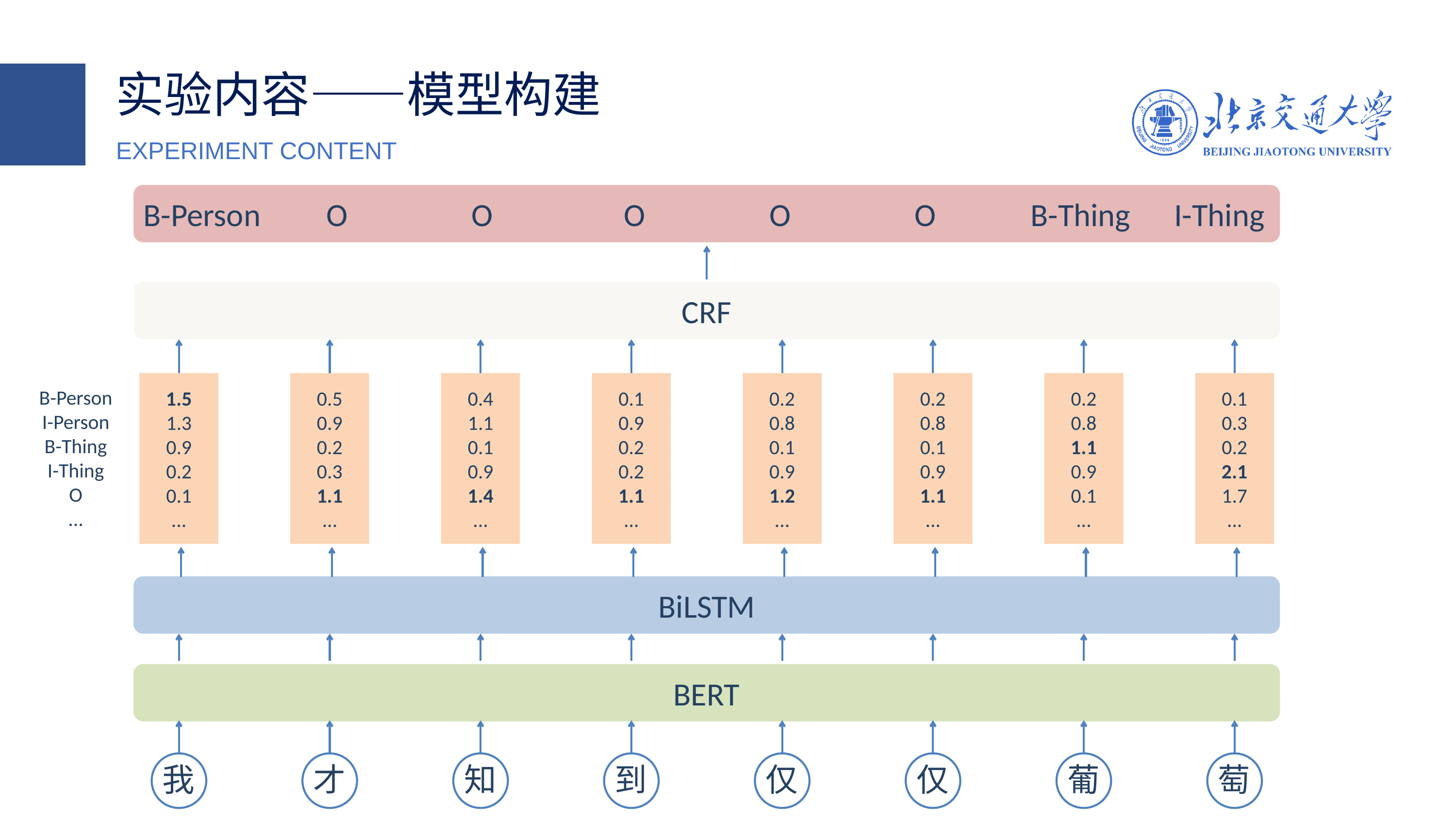

实验内容——模型构建

EXPERIMENT CONTENT
B-Person         O                 O                  O                 O                 O             B-Thing      I-Thing
CRF
B-Person
I-Person
B-Thing
I-Thing
O
...
1.5
1.3
0.9
0.2
0.1
...
0.5
0.9
0.2
0.3
1.1
...
0.4
1.1
0.1
0.9
1.4
...
0.1
0.9
0.2
0.2
1.1
...
0.2
0.8
0.1
0.9
1.2
...
0.2
0.8
0.1
0.9
1.1
...
0.2
0.8
1.1
0.9
0.1
...
0.1
0.3
0.2
2.1
1.7
...
BiLSTM
BERT

我

才

知

到

仅

仅

葡

萄